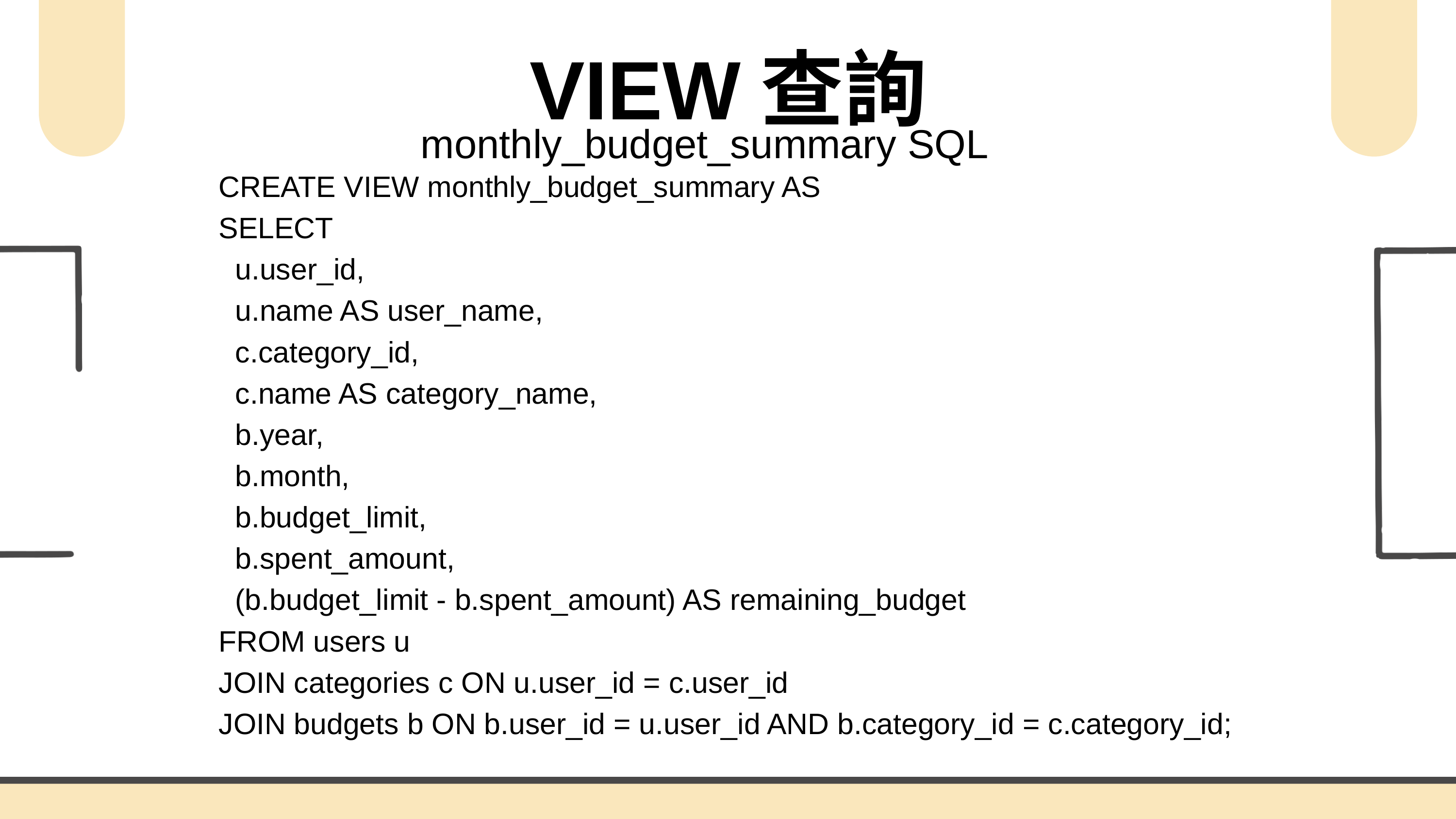

VIEW查詢
monthly_budget_summary SQL
CREATE VIEW monthly_budget_summary AS
SELECT
  u.user_id,
  u.name AS user_name,
  c.category_id,
  c.name AS category_name,
  b.year,
  b.month,
  b.budget_limit,
  b.spent_amount,
  (b.budget_limit - b.spent_amount) AS remaining_budget
FROM users u
JOIN categories c ON u.user_id = c.user_id
JOIN budgets b ON b.user_id = u.user_id AND b.category_id = c.category_id;